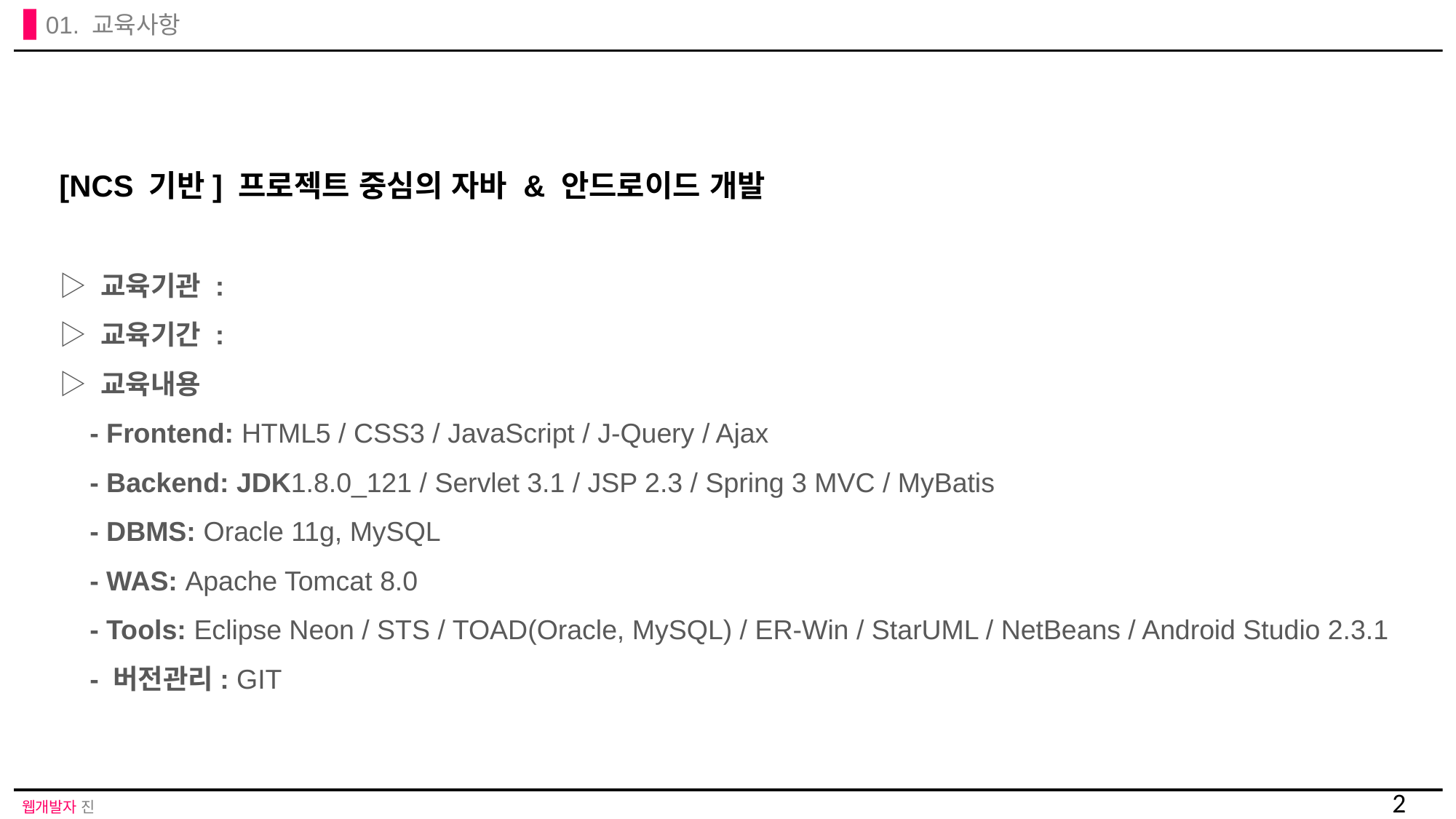

01. 교육사항
[NCS 기반] 프로젝트 중심의 자바 & 안드로이드 개발

▷ 교육기관 :
▷ 교육기간 :
▷ 교육내용
    - Frontend: HTML5 / CSS3 / JavaScript / J-Query / Ajax
    - Backend: JDK1.8.0_121 / Servlet 3.1 / JSP 2.3 / Spring 3 MVC / MyBatis
    - DBMS: Oracle 11g, MySQL
    - WAS: Apache Tomcat 8.0
    - Tools: Eclipse Neon / STS / TOAD(Oracle, MySQL) / ER-Win / StarUML / NetBeans / Android Studio 2.3.1
    - 버전관리: GIT
2